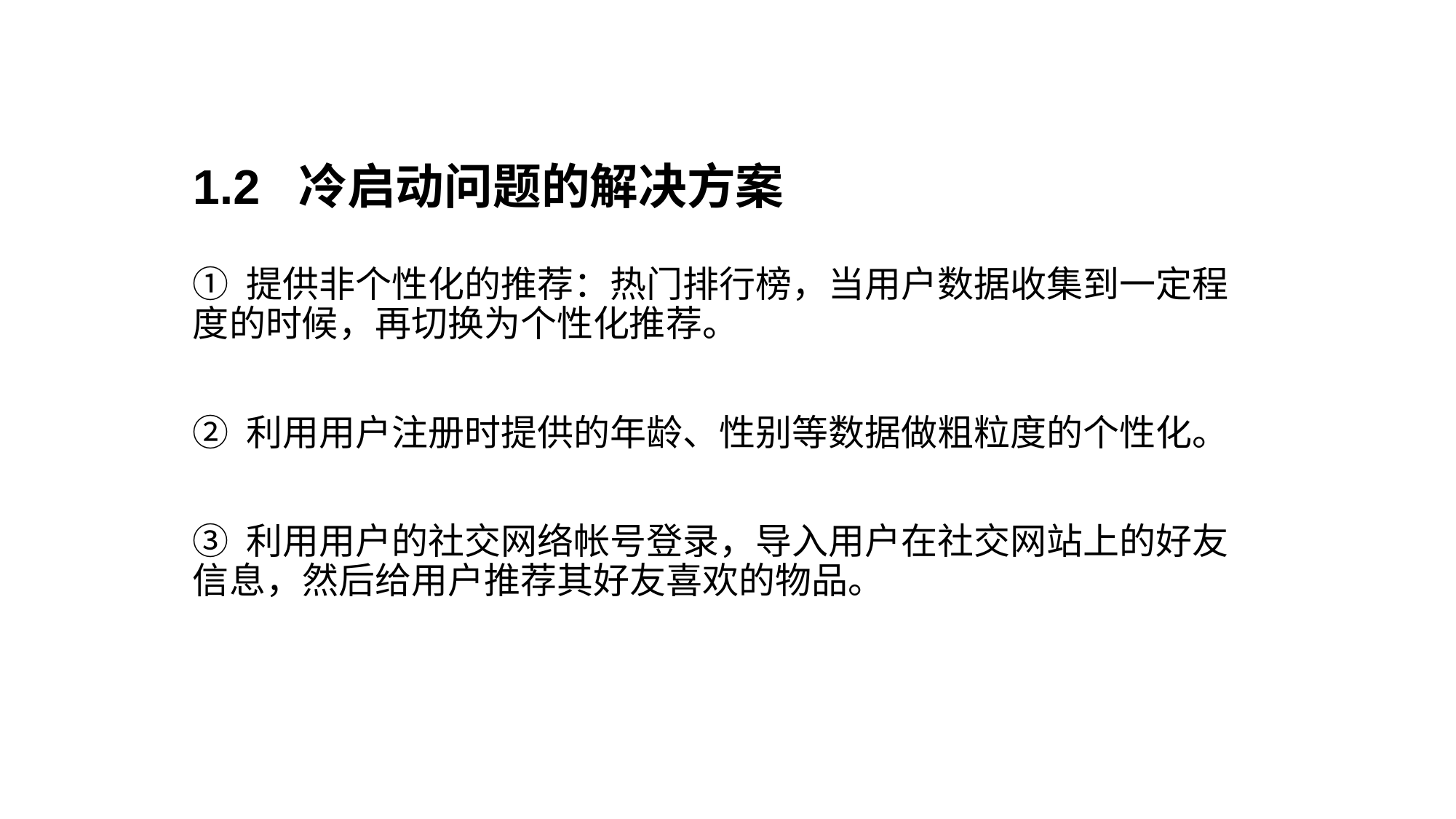

# 1.2  冷启动问题的解决方案
① 提供非个性化的推荐：热门排行榜，当用户数据收集到一定程度的时候，再切换为个性化推荐。

② 利用用户注册时提供的年龄、性别等数据做粗粒度的个性化。

③ 利用用户的社交网络帐号登录，导入用户在社交网站上的好友信息，然后给用户推荐其好友喜欢的物品。